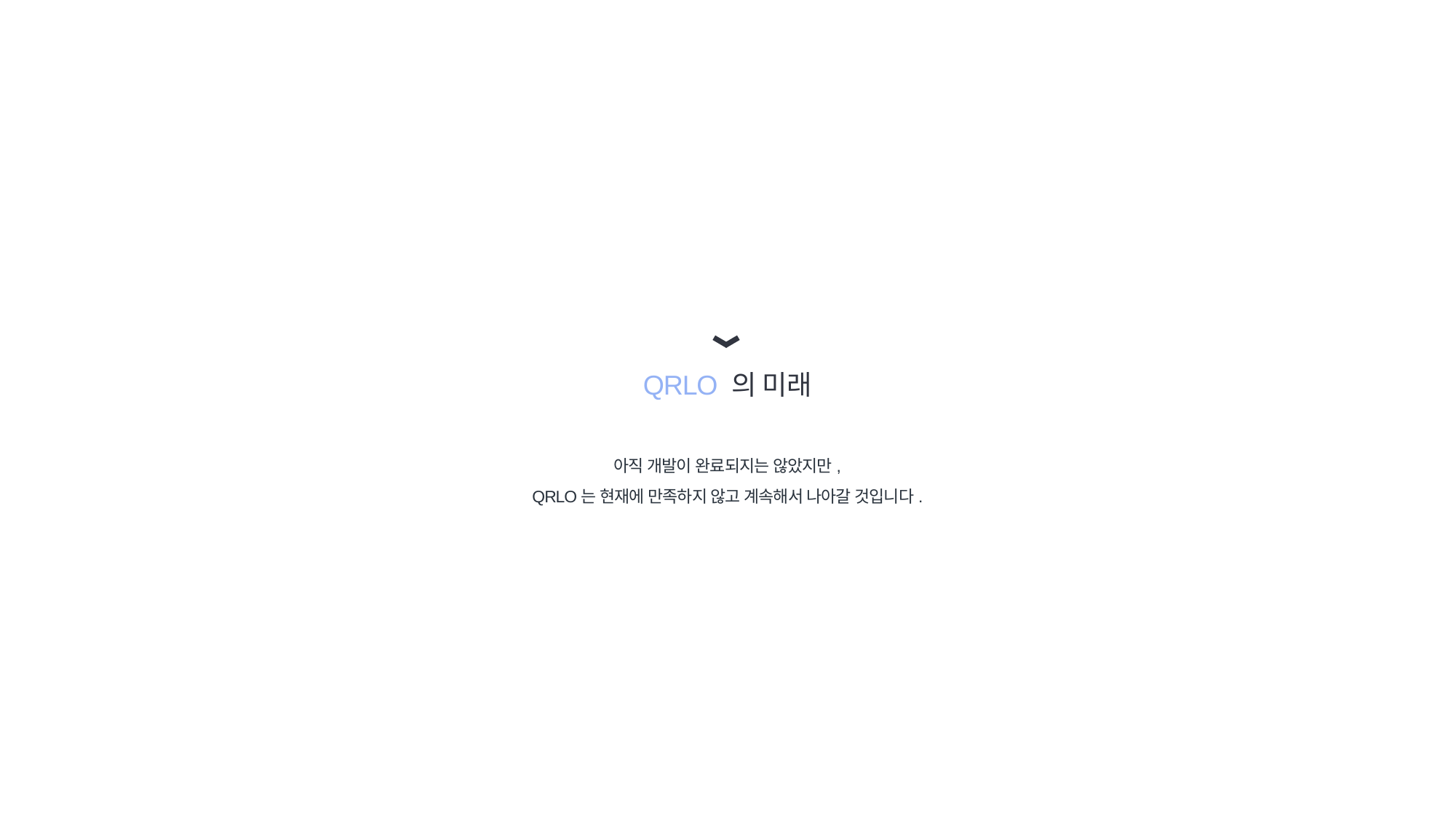

QRLO 의 미래
아직 개발이 완료되지는 않았지만,
QRLO는 현재에 만족하지 않고 계속해서 나아갈 것입니다.